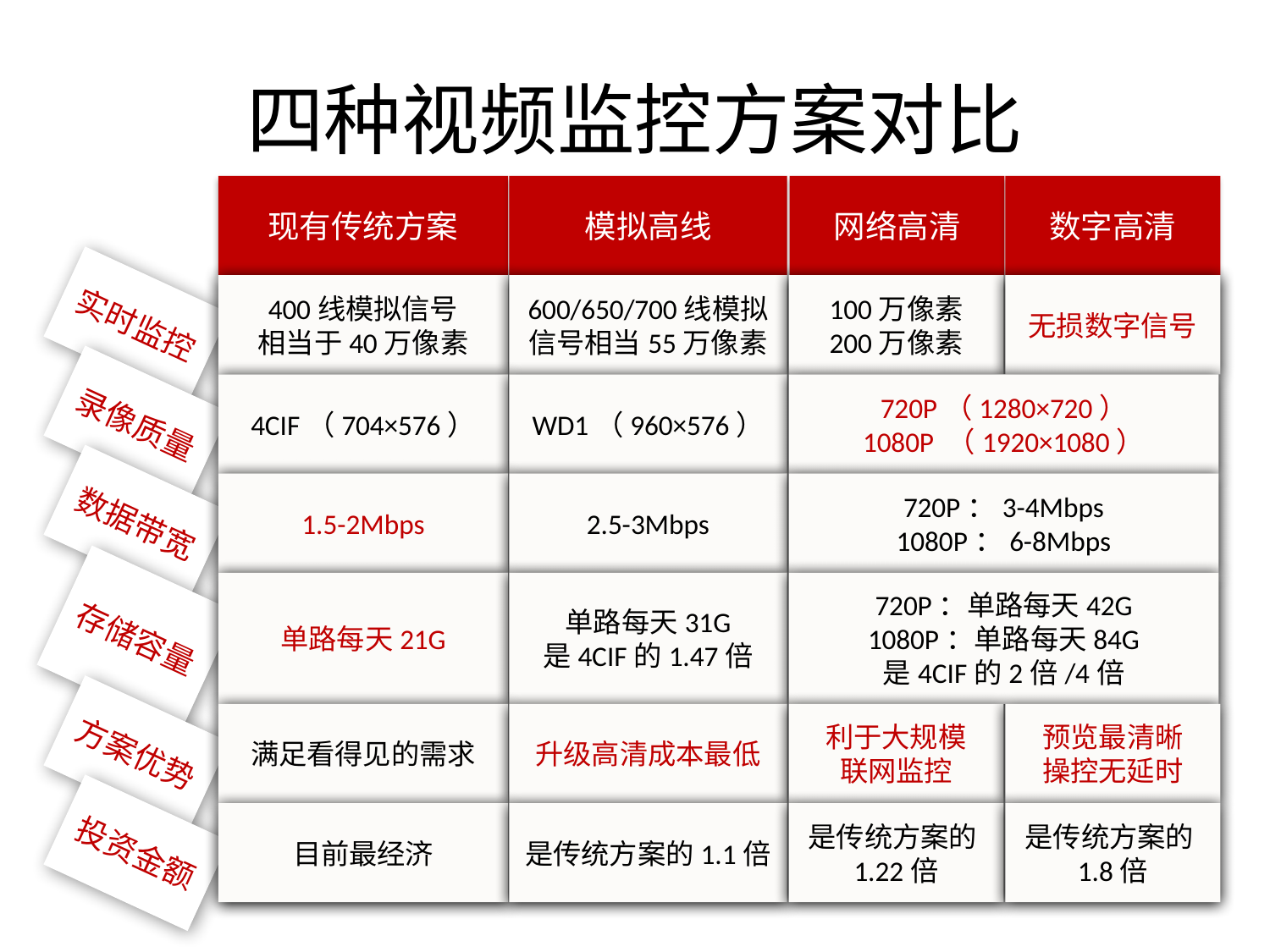

# 四种视频监控方案对比
现有传统方案
模拟高线
网络高清
数字高清
实时监控
400线模拟信号
相当于40万像素
600/650/700线模拟信号相当55万像素
100万像素
200万像素
无损数字信号
录像质量
4CIF（704×576）
WD1（960×576）
720P（1280×720）
1080P （1920×1080）
数据带宽
1.5-2Mbps
2.5-3Mbps
720P：3-4Mbps
1080P：6-8Mbps
存储容量
单路每天21G
单路每天31G
是4CIF的1.47倍
720P：单路每天42G
1080P：单路每天84G
是4CIF的2倍/4倍
方案优势
满足看得见的需求
升级高清成本最低
利于大规模
联网监控
预览最清晰
操控无延时
投资金额
目前最经济
是传统方案的1.1倍
是传统方案的1.22倍
是传统方案的1.8倍